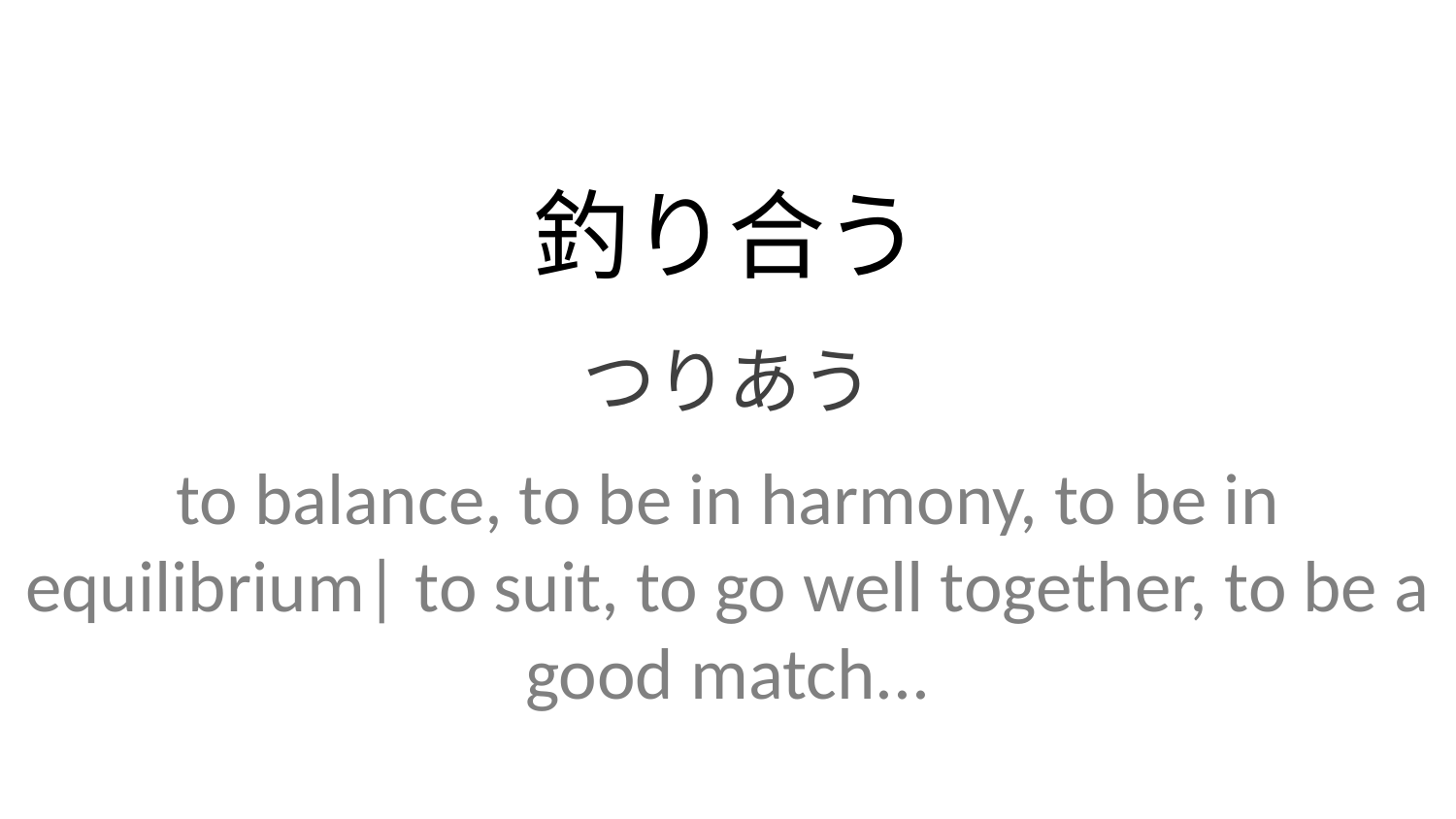

釣り合う

つりあう
to balance, to be in harmony, to be in equilibrium| to suit, to go well together, to be a good match...